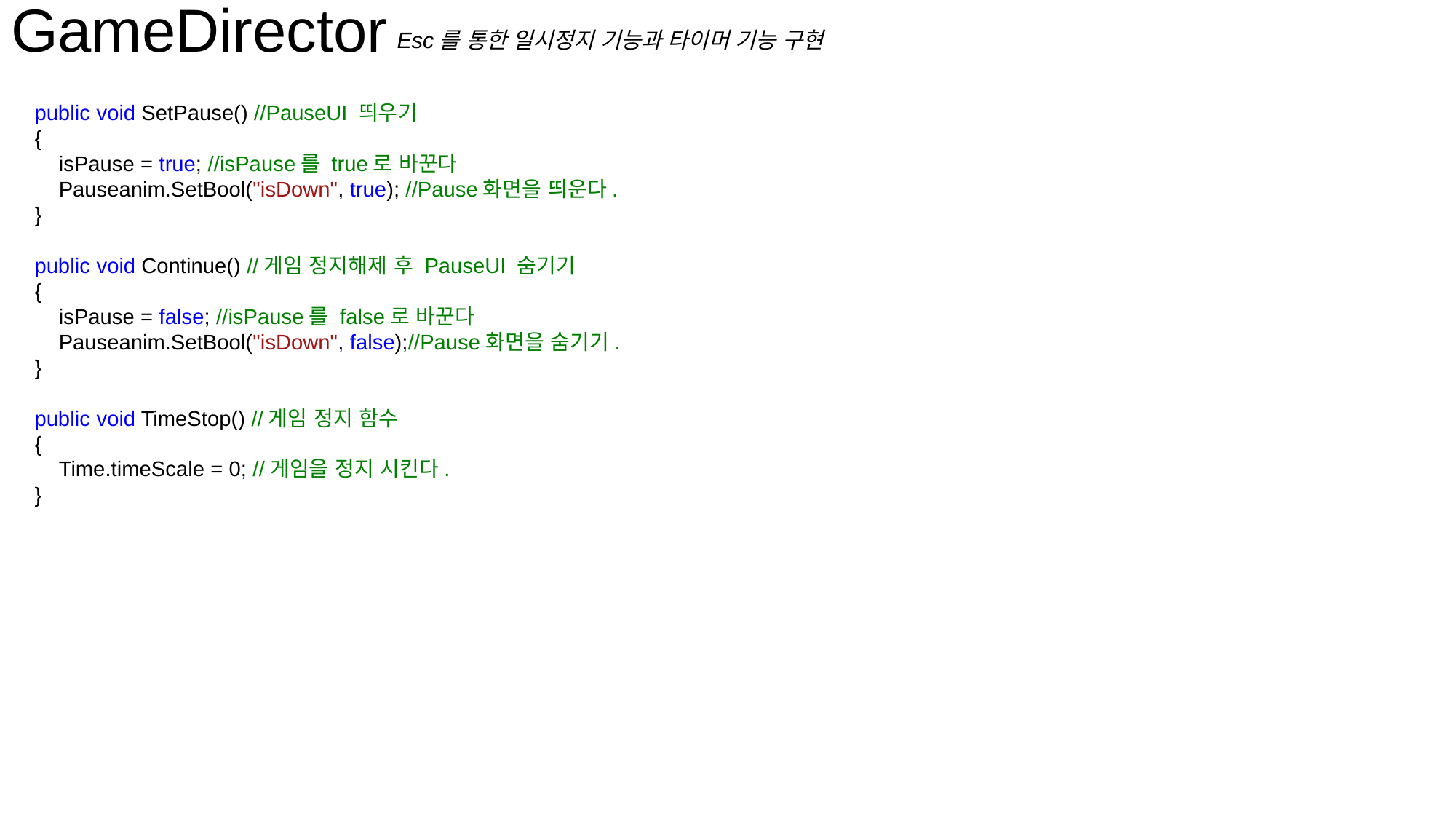

GameDirector
Esc를 통한 일시정지 기능과 타이머 기능 구현
    public void SetPause() //PauseUI 띄우기
    {
        isPause = true; //isPause를 true로 바꾼다
        Pauseanim.SetBool("isDown", true); //Pause화면을 띄운다.
    }

    public void Continue() //게임 정지해제 후 PauseUI 숨기기
    {
        isPause = false; //isPause를 false로 바꾼다
        Pauseanim.SetBool("isDown", false);//Pause화면을 숨기기.
    }

    public void TimeStop() //게임 정지 함수
    {
        Time.timeScale = 0; //게임을 정지 시킨다.
    }